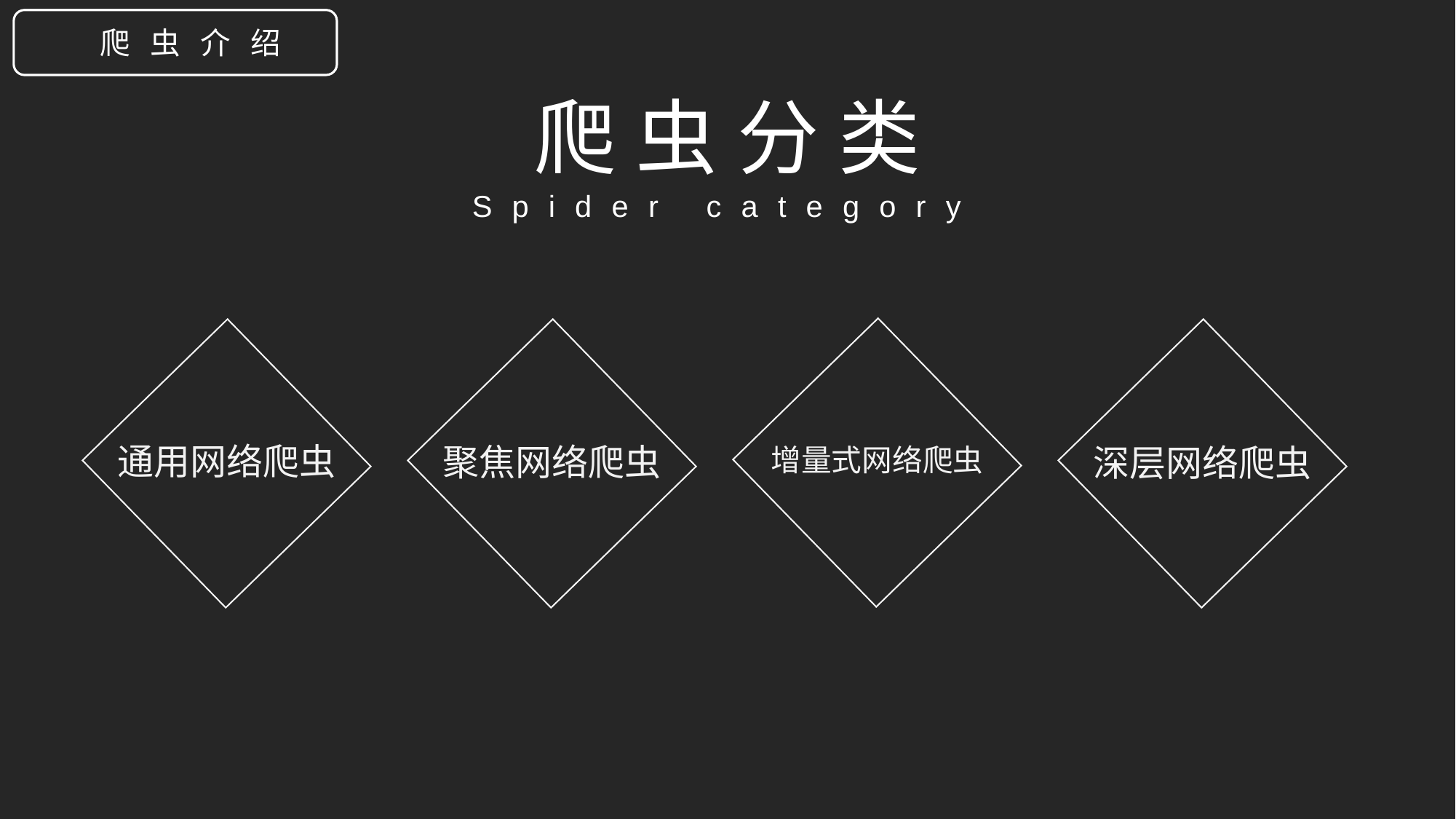

爬爬虫介绍
爬虫分类
Spider category

通用网络爬虫
聚焦网络爬虫
深层网络爬虫
增量式网络爬虫